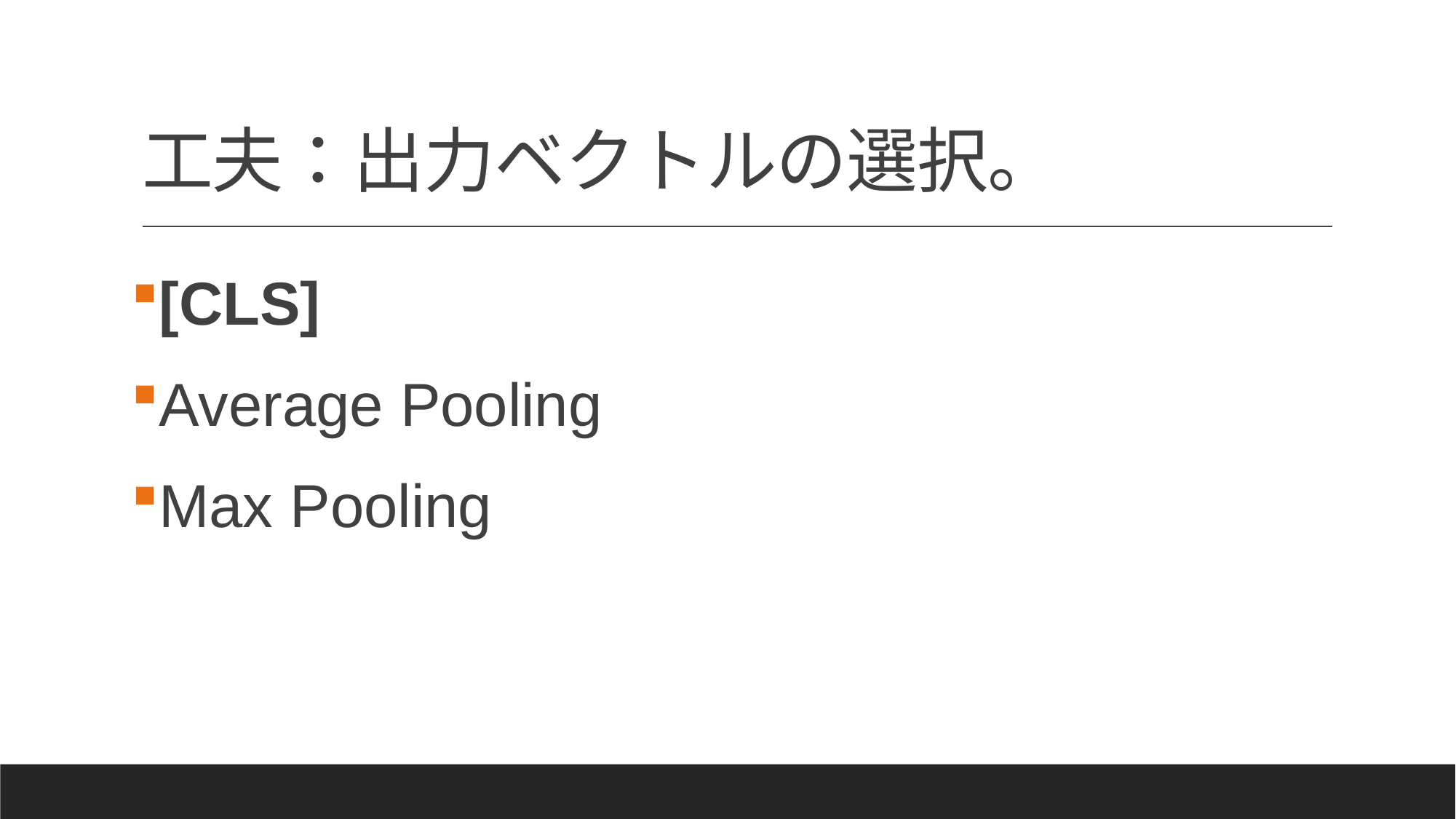

# 工夫：出力ベクトルの選択。
[CLS]
Average Pooling
Max Pooling